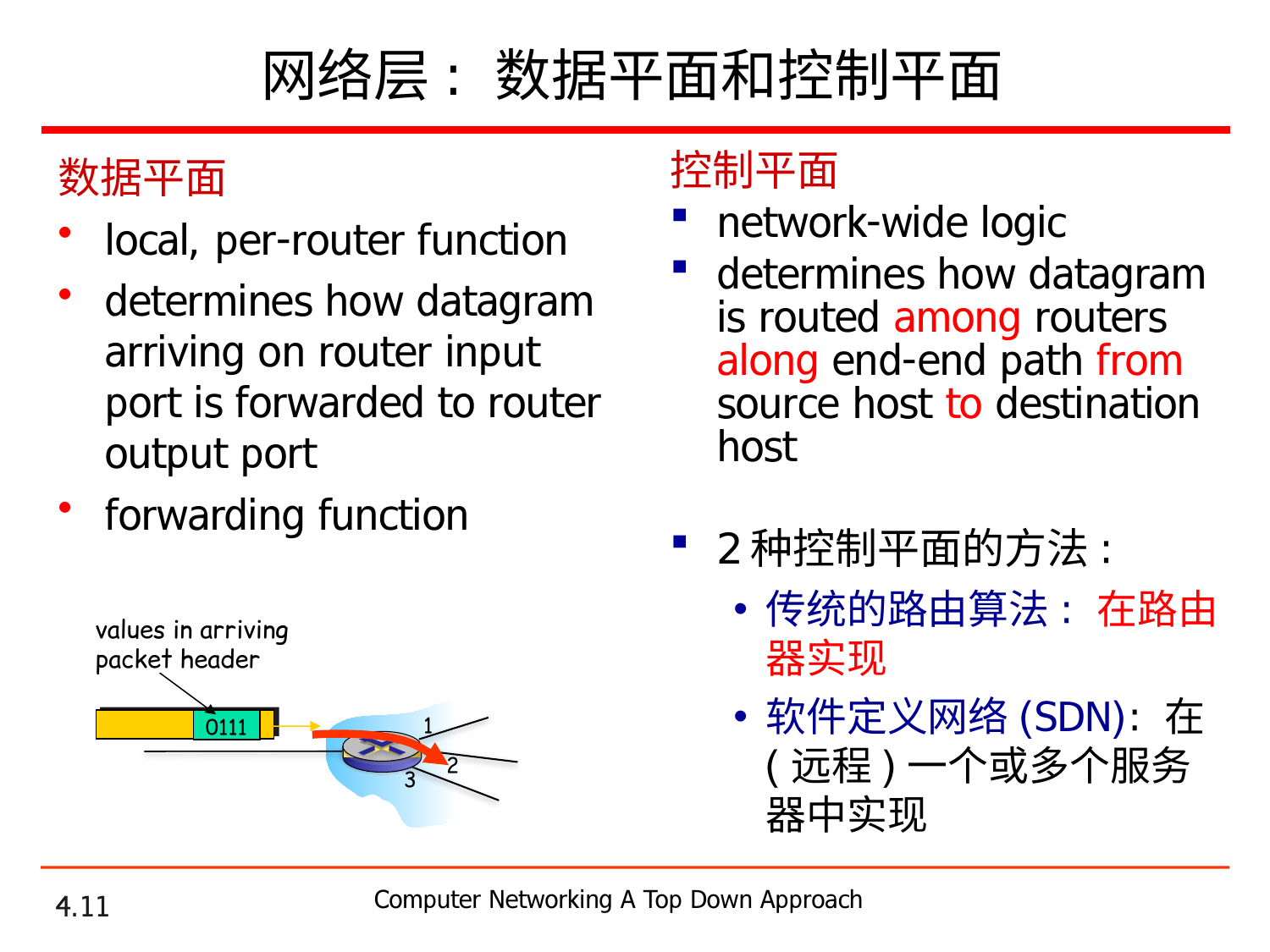

# 网络层: 数据平面和控制平面
数据平面
local, per-router function
determines how datagram arriving on router input port is forwarded to router output port
forwarding function

控制平面
network-wide logic
determines how datagram is routed among routers along end-end path from source host to destination host

2种控制平面的方法:
传统的路由算法: 在路由器实现
软件定义网络(SDN): 在(远程)一个或多个服务器中实现
values in arriving
packet header

0111

1

2
3